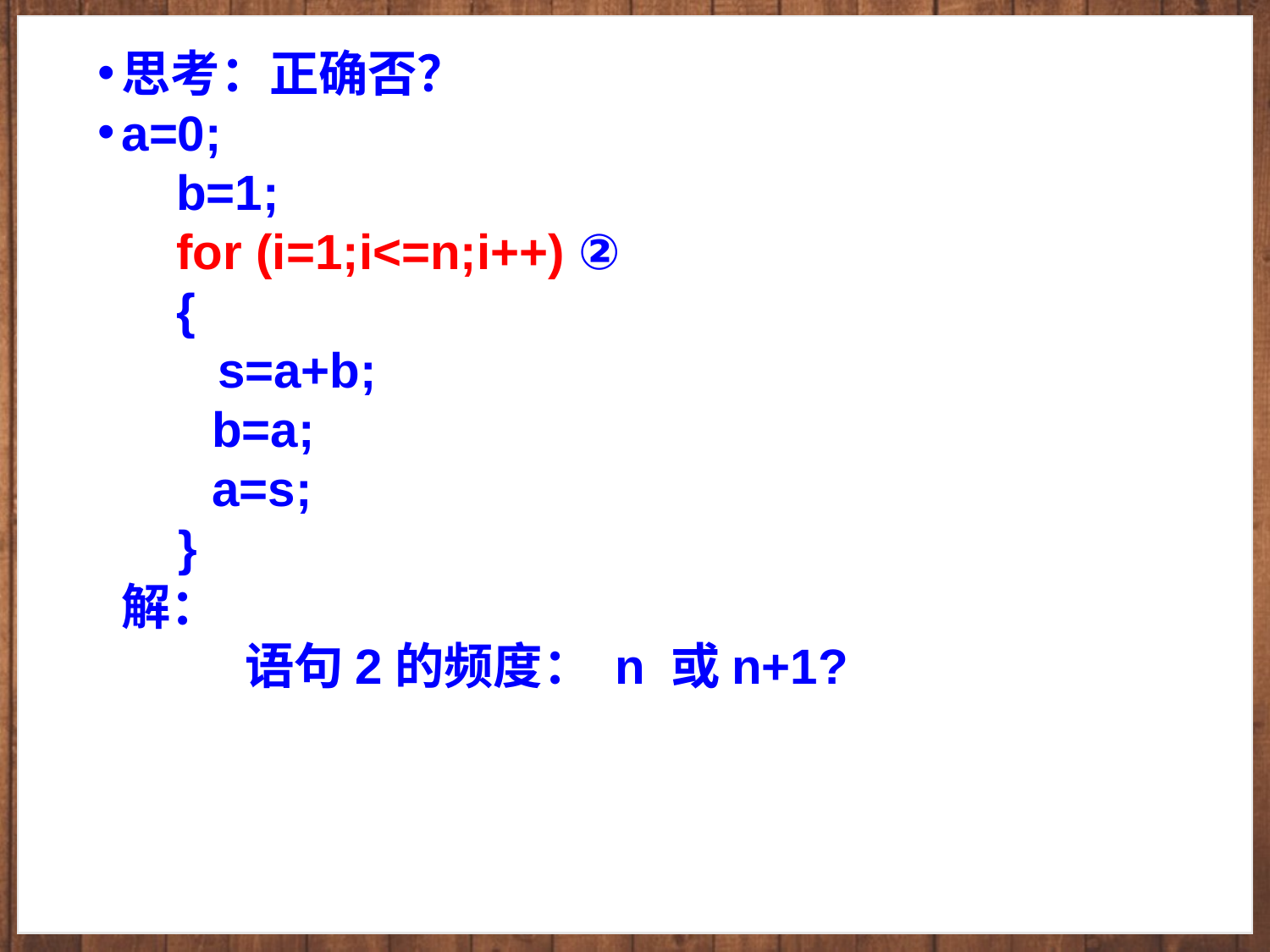

思考：正确否？
a=0;
    b=1;                     
    for (i=1;i<=n;i++) ②
    {  
       s=a+b;　　　　
       b=a;　　　　　  
       a=s;　　　　　
    }
解：      
           语句2的频度： n 或n+1?